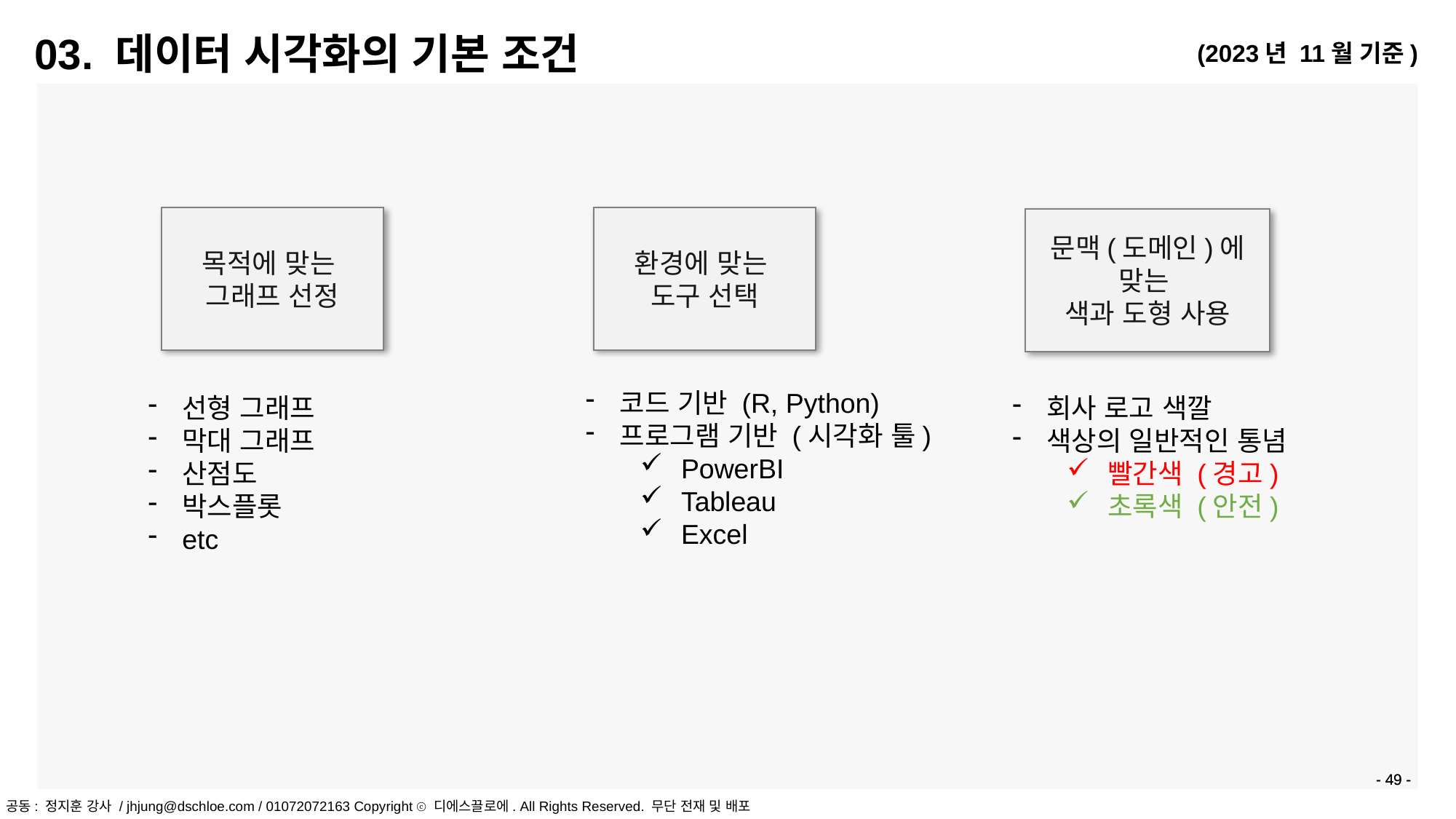

03. 데이터 시각화의 기본 조건
환경에 맞는
도구 선택
목적에 맞는
그래프 선정
문맥(도메인)에 맞는
색과 도형 사용
코드 기반 (R, Python)
프로그램 기반 (시각화 툴)
PowerBI
Tableau
Excel
선형 그래프
막대 그래프
산점도
박스플롯
etc
회사 로고 색깔
색상의 일반적인 통념
빨간색 (경고)
초록색 (안전)
- 49 -